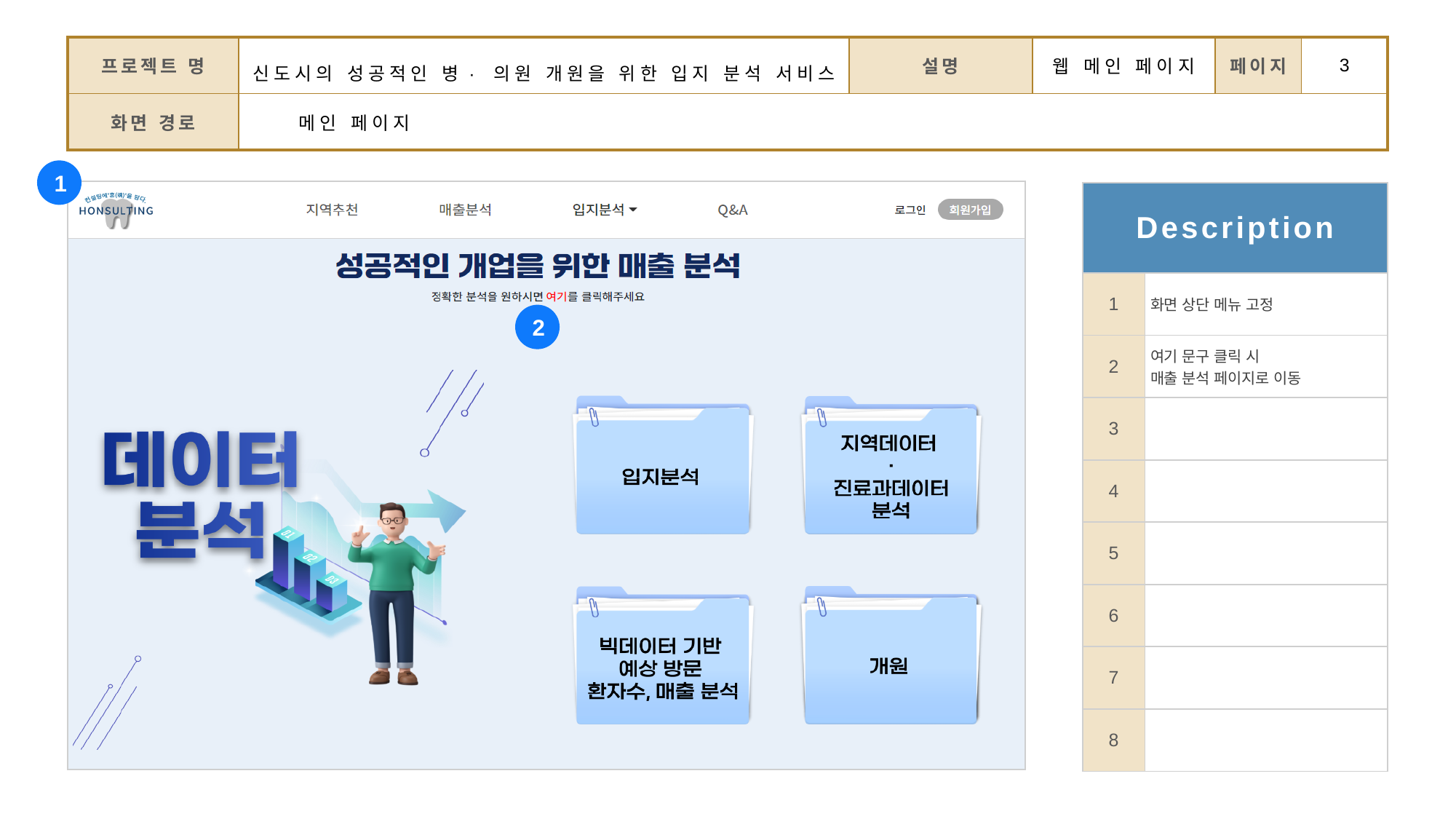

| 프로젝트 명 | 신도시의 성공적인 병·의원 개원을 위한 입지 분석 서비스 | 설명 | 웹 메인 페이지 | 페이지 | 3 |
| --- | --- | --- | --- | --- | --- |
| 화면 경로 | 메인 페이지 |  |  |  |  |
1

| Description |  |
| --- | --- |
| 1 | 화면 상단 메뉴 고정 |
| 2 | 여기 문구 클릭 시 매출 분석 페이지로 이동 |
| 3 |  |
| 4 |  |
| 5 |  |
| 6 |  |
| 7 |  |
| 8 |  |
2